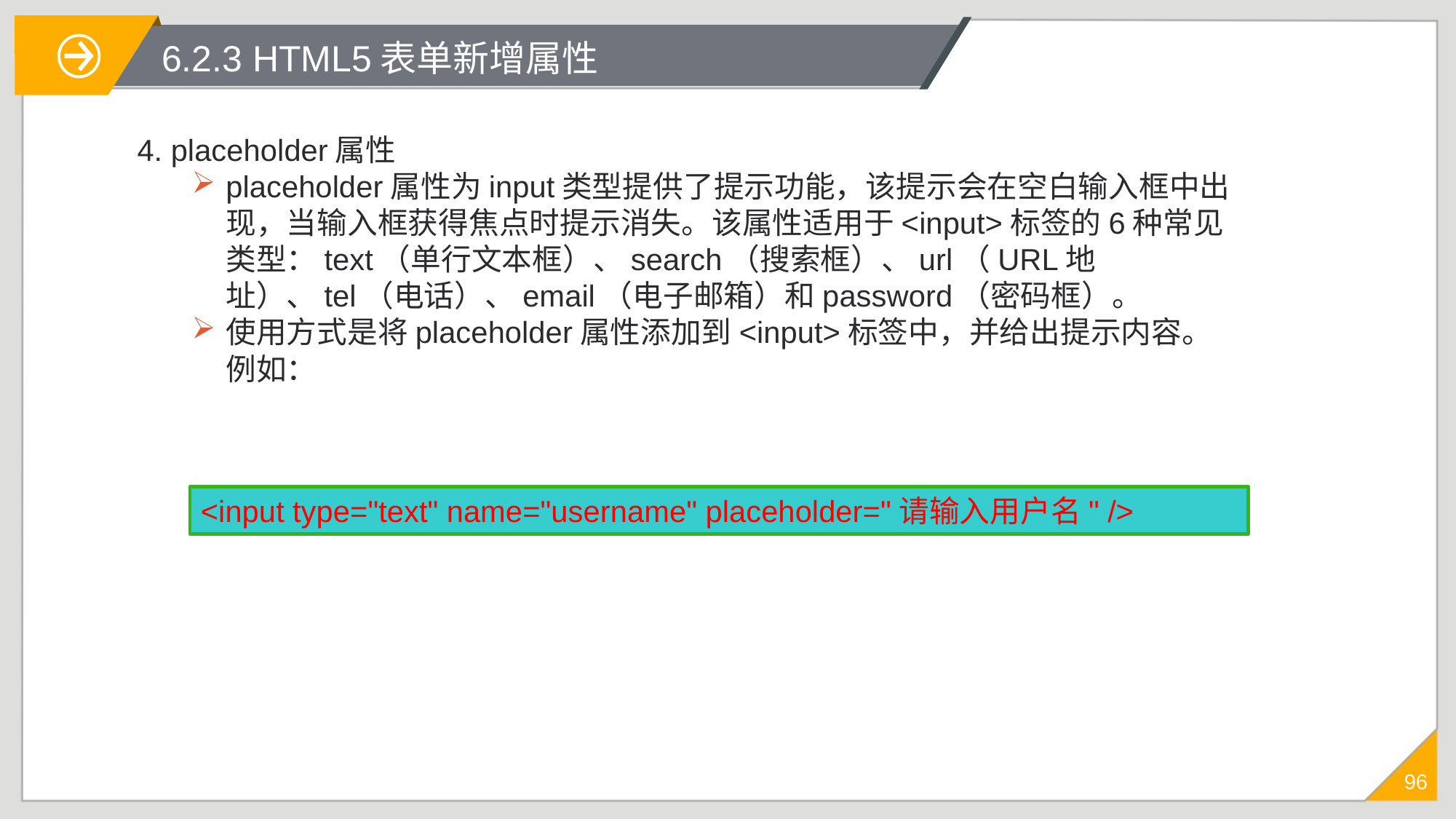

# 6.2.3 HTML5表单新增属性
4. placeholder属性
placeholder属性为input类型提供了提示功能，该提示会在空白输入框中出现，当输入框获得焦点时提示消失。该属性适用于<input>标签的6种常见类型：text（单行文本框）、search（搜索框）、url（URL地址）、tel（电话）、email（电子邮箱）和password（密码框）。
使用方式是将placeholder属性添加到<input>标签中，并给出提示内容。例如：

<input type="text" name="username" placeholder="请输入用户名" />